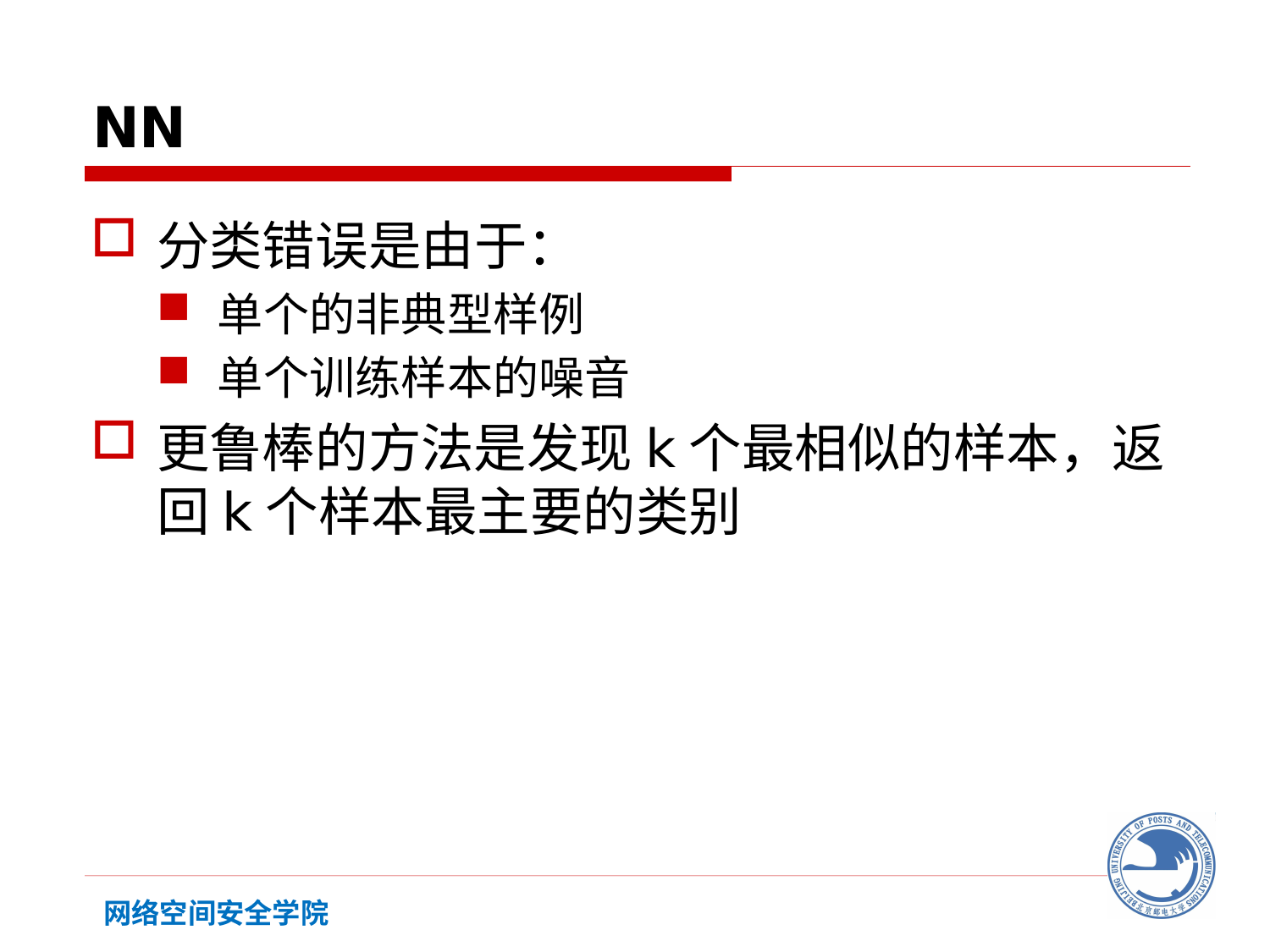

NN
分类错误是由于：
单个的非典型样例
单个训练样本的噪音
更鲁棒的方法是发现k个最相似的样本，返回k个样本最主要的类别

70